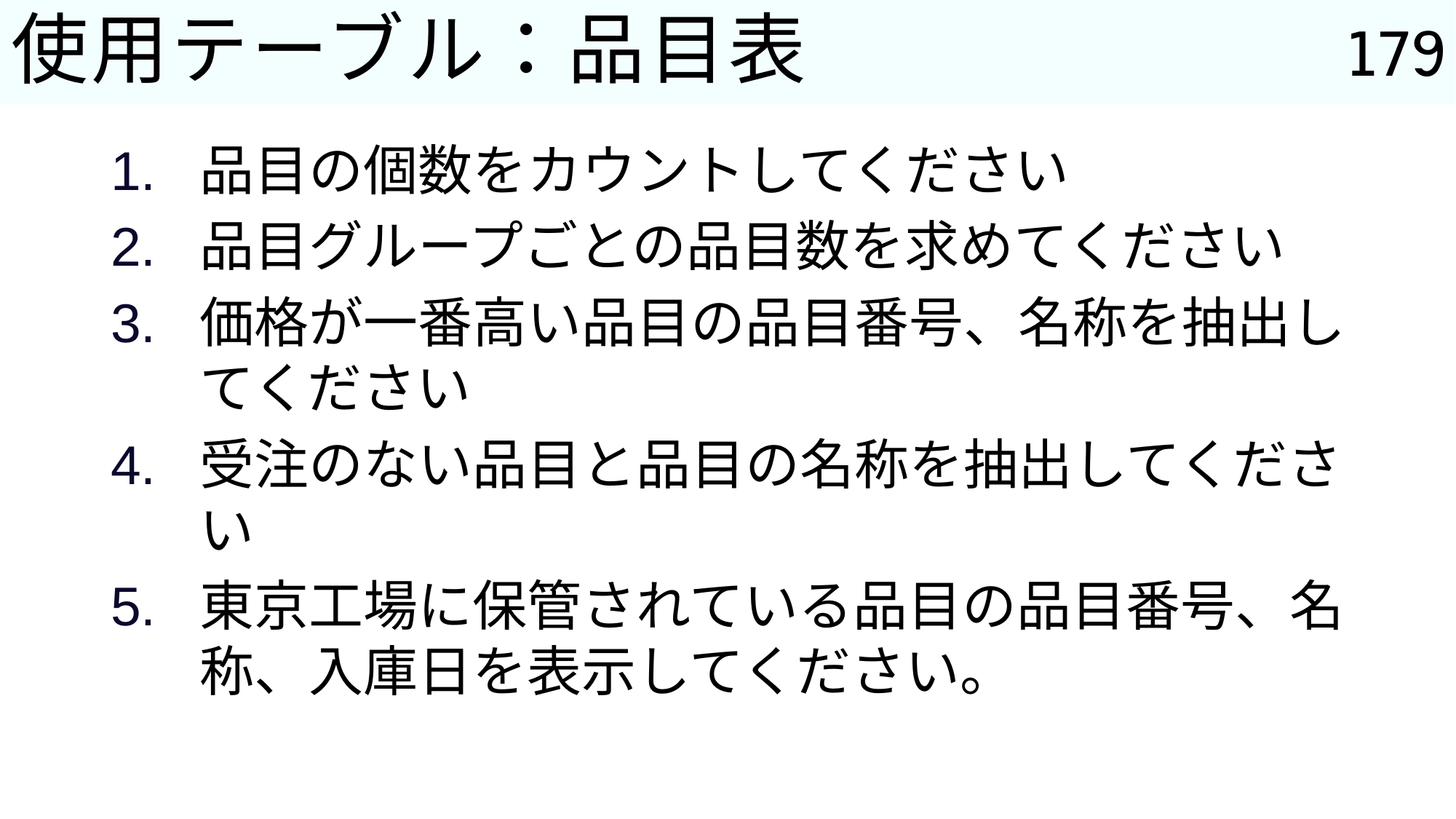

179
# 使用テーブル：品目表
品目の個数をカウントしてください
品目グループごとの品目数を求めてください
価格が一番高い品目の品目番号、名称を抽出してください
受注のない品目と品目の名称を抽出してください
東京工場に保管されている品目の品目番号、名称、入庫日を表示してください。